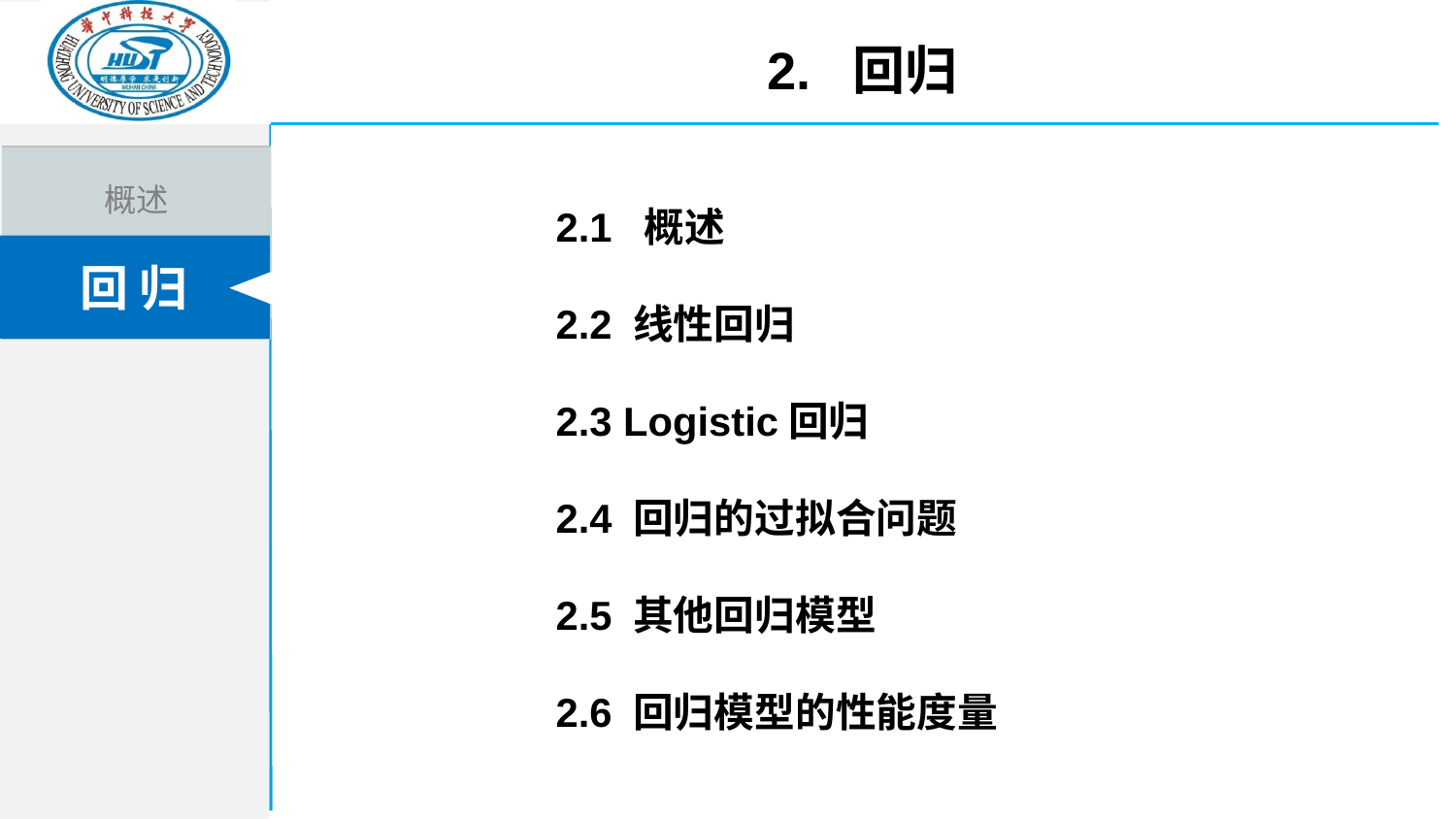

2.  回归
2.1  概述
2.2 线性回归
2.3 Logistic回归
2.4 回归的过拟合问题
2.5 其他回归模型
2.6 回归模型的性能度量